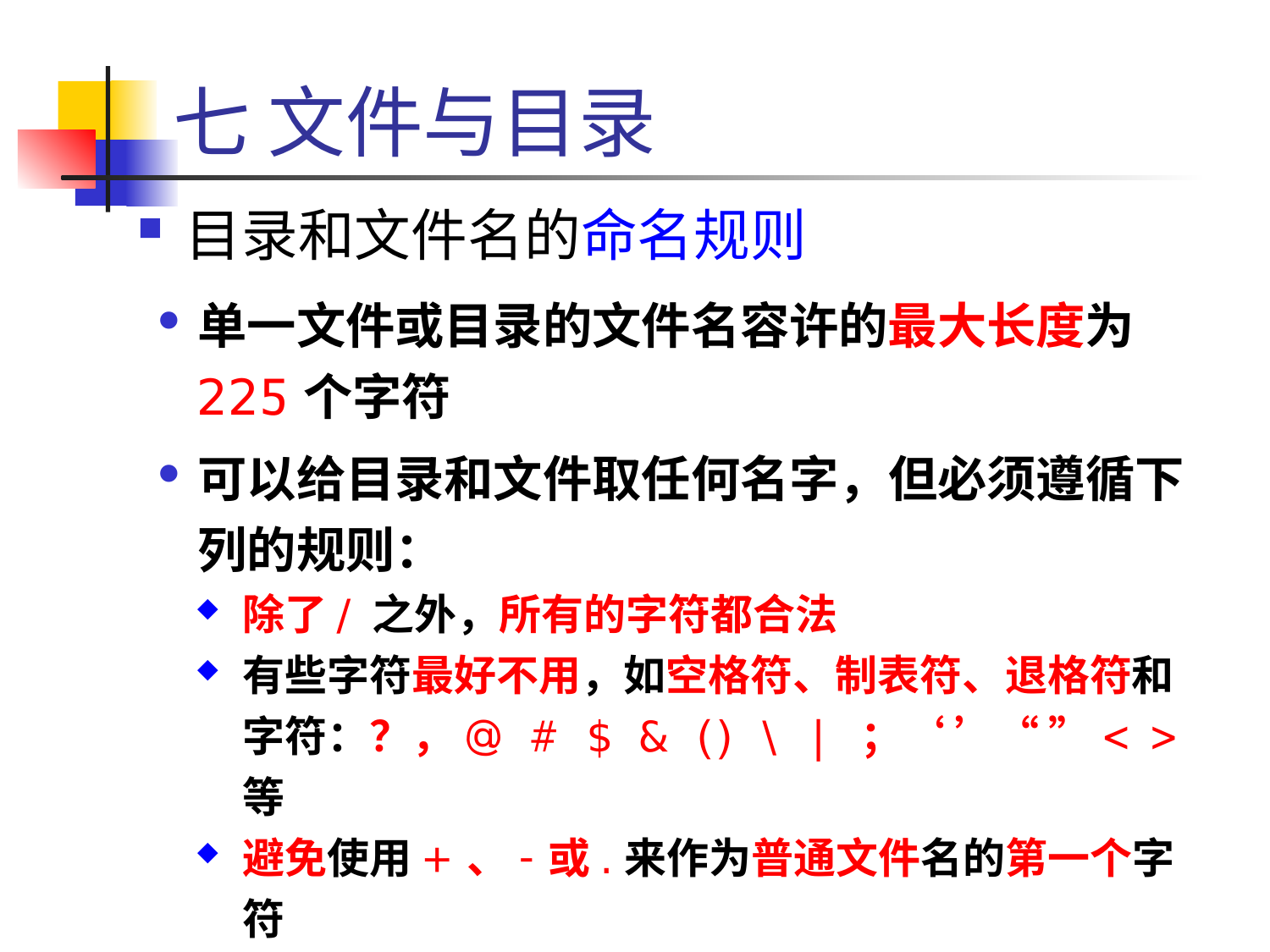

# 七 文件与目录
目录和文件名的命名规则
单一文件或目录的文件名容许的最大长度为225个字符
可以给目录和文件取任何名字，但必须遵循下列的规则：
除了/之外，所有的字符都合法
有些字符最好不用，如空格符、制表符、退格符和字符：？，@  #  $  &  ()  \  | ；‘ ’“ ”< >等
避免使用+、-或.来作为普通文件名的第一个字符
大小写敏感
以“.”开头的文件或目录是隐含的